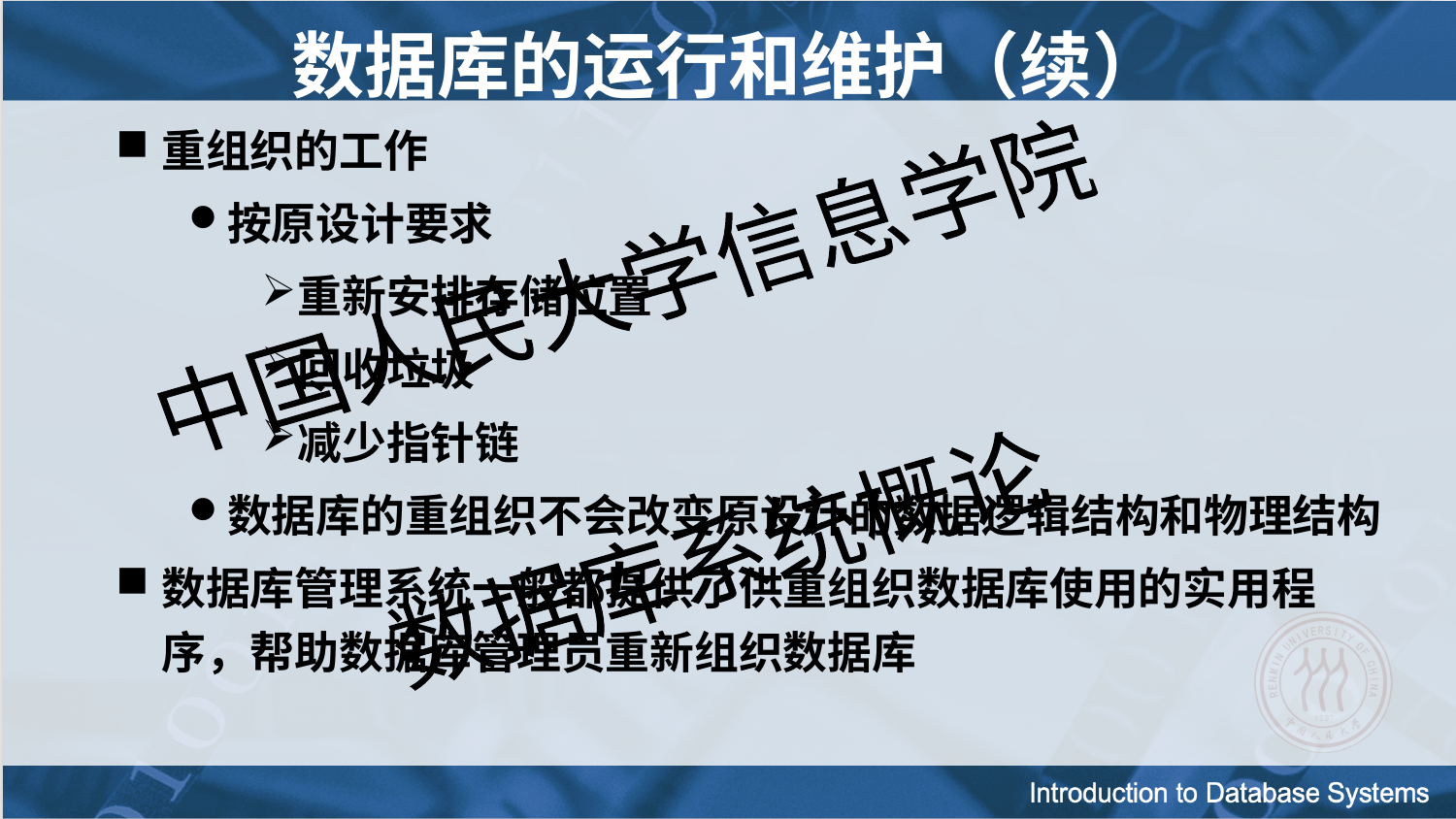

数据库的运行和维护（续）
重组织的工作
按原设计要求
重新安排存储位置
回收垃圾
减少指针链
数据库的重组织不会改变原设计的数据逻辑结构和物理结构
数据库管理系统一般都提供了供重组织数据库使用的实用程序，帮助数据库管理员重新组织数据库